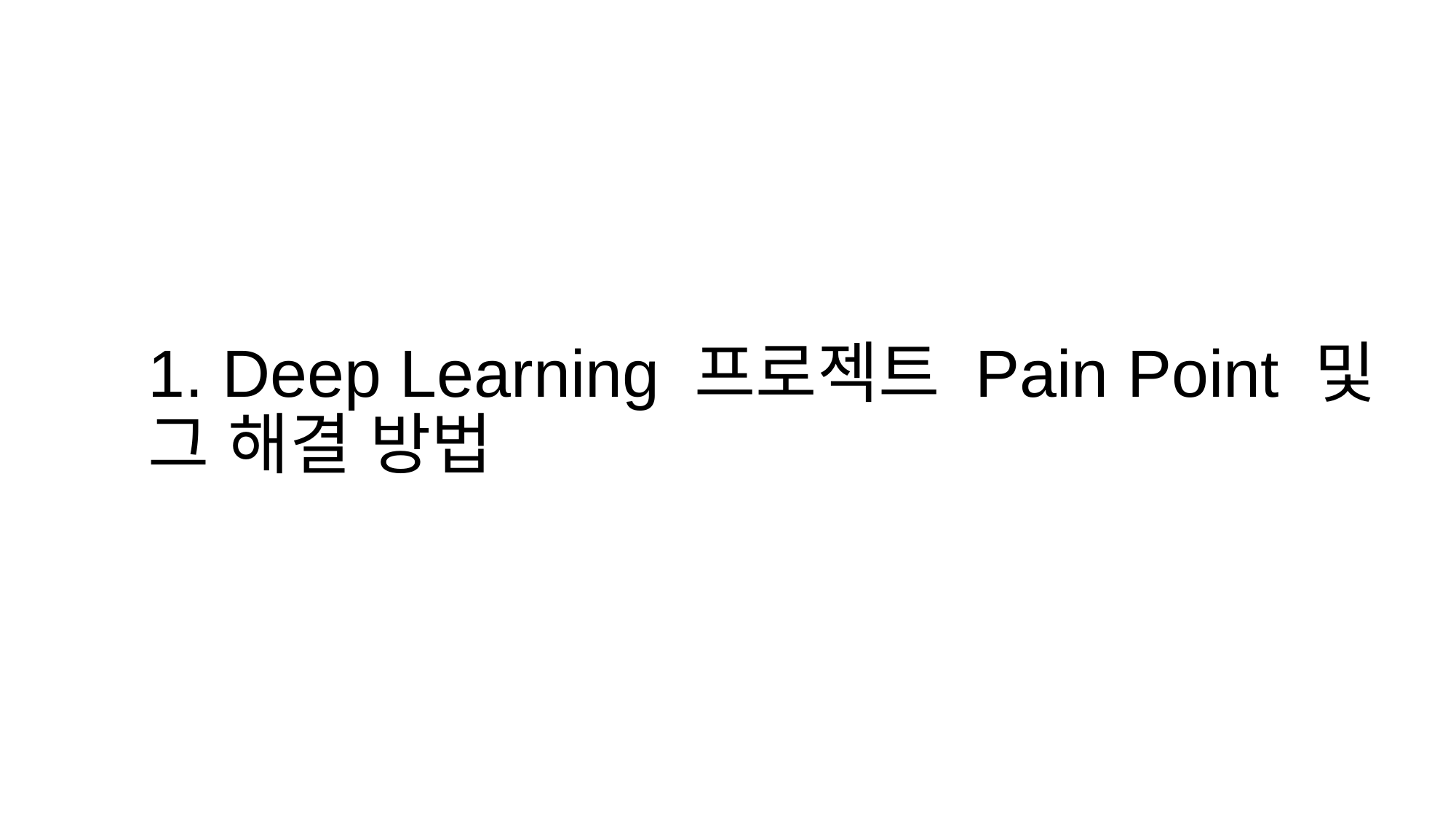

# 1. Deep Learning 프로젝트 Pain Point 및 그 해결 방법